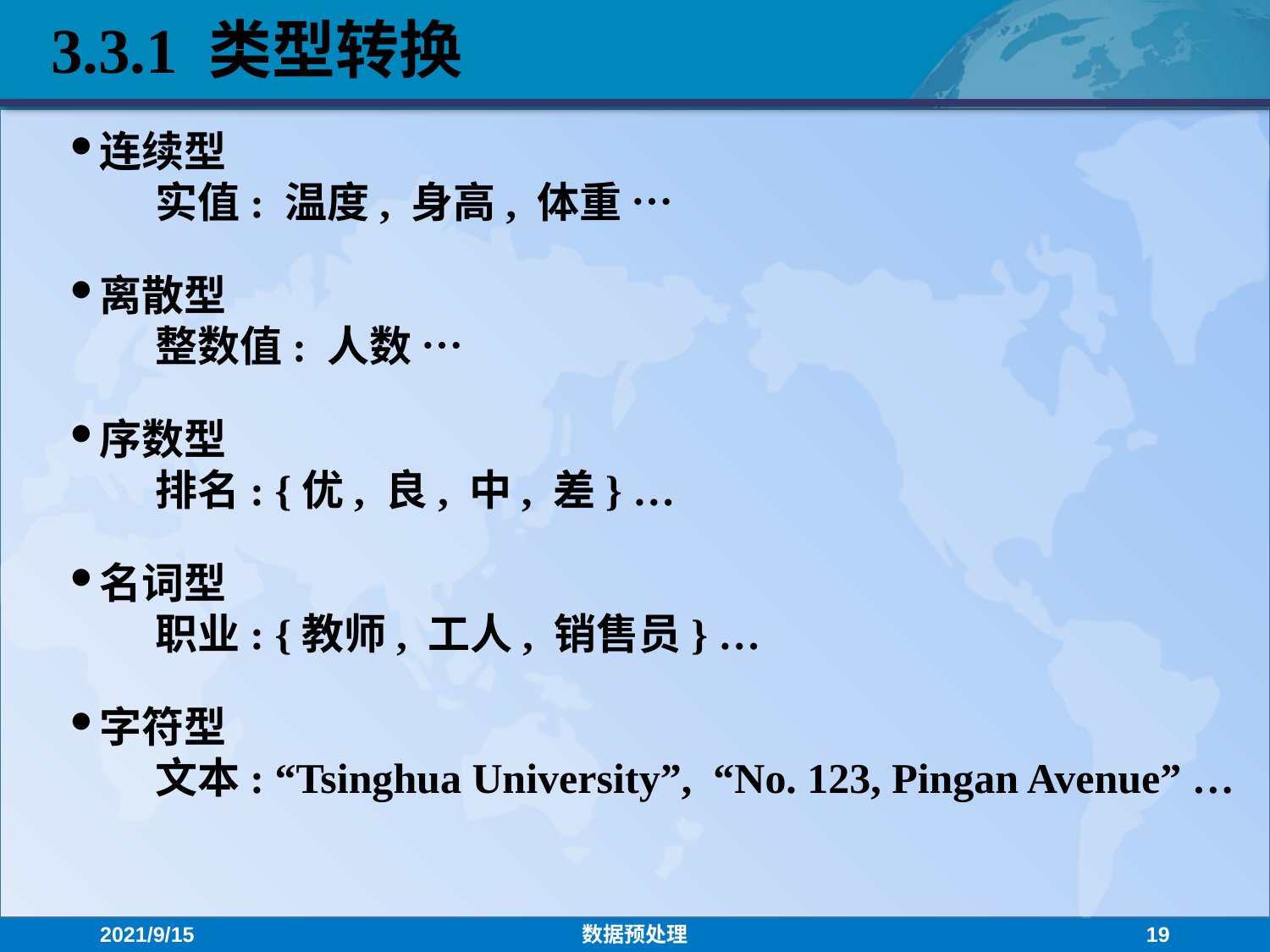

3.3.1 类型转换
连续型
实值: 温度, 身高, 体重 …
离散型
整数值: 人数 …
序数型
排名: {优, 良, 中, 差} …
名词型
职业: {教师, 工人, 销售员} …
字符型
文本: “Tsinghua University”,  “No. 123, Pingan Avenue” …
2021/9/15
数据预处理
19